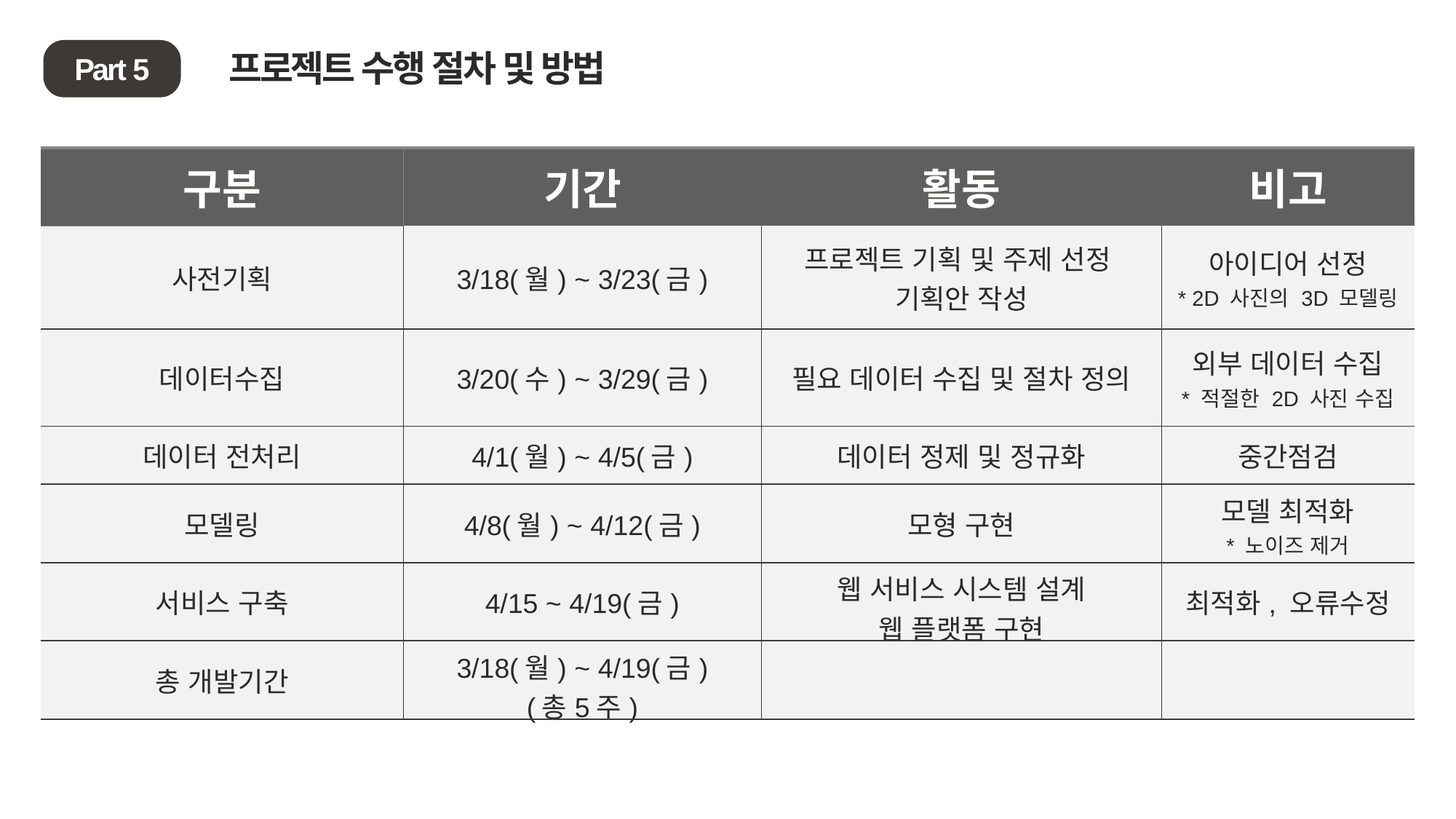

프로젝트 수행 절차 및 방법
Part 5
| 구분 | 기간 | 활동 | 비고 |
| --- | --- | --- | --- |
| 사전기획 | 3/18(월) ~ 3/23(금) | 프로젝트 기획 및 주제 선정 기획안 작성 | 아이디어 선정 \* 2D 사진의 3D 모델링 |
| 데이터수집 | 3/20(수) ~ 3/29(금) | 필요 데이터 수집 및 절차 정의 | 외부 데이터 수집 \* 적절한 2D 사진 수집 |
| 데이터 전처리 | 4/1(월) ~ 4/5(금) | 데이터 정제 및 정규화 | 중간점검 |
| 모델링 | 4/8(월) ~ 4/12(금) | 모형 구현 | 모델 최적화 \* 노이즈 제거 |
| 서비스 구축 | 4/15 ~ 4/19(금) | 웹 서비스 시스템 설계 웹 플랫폼 구현 | 최적화, 오류수정 |
| 총 개발기간 | 3/18(월) ~ 4/19(금) (총5주) |  |  |